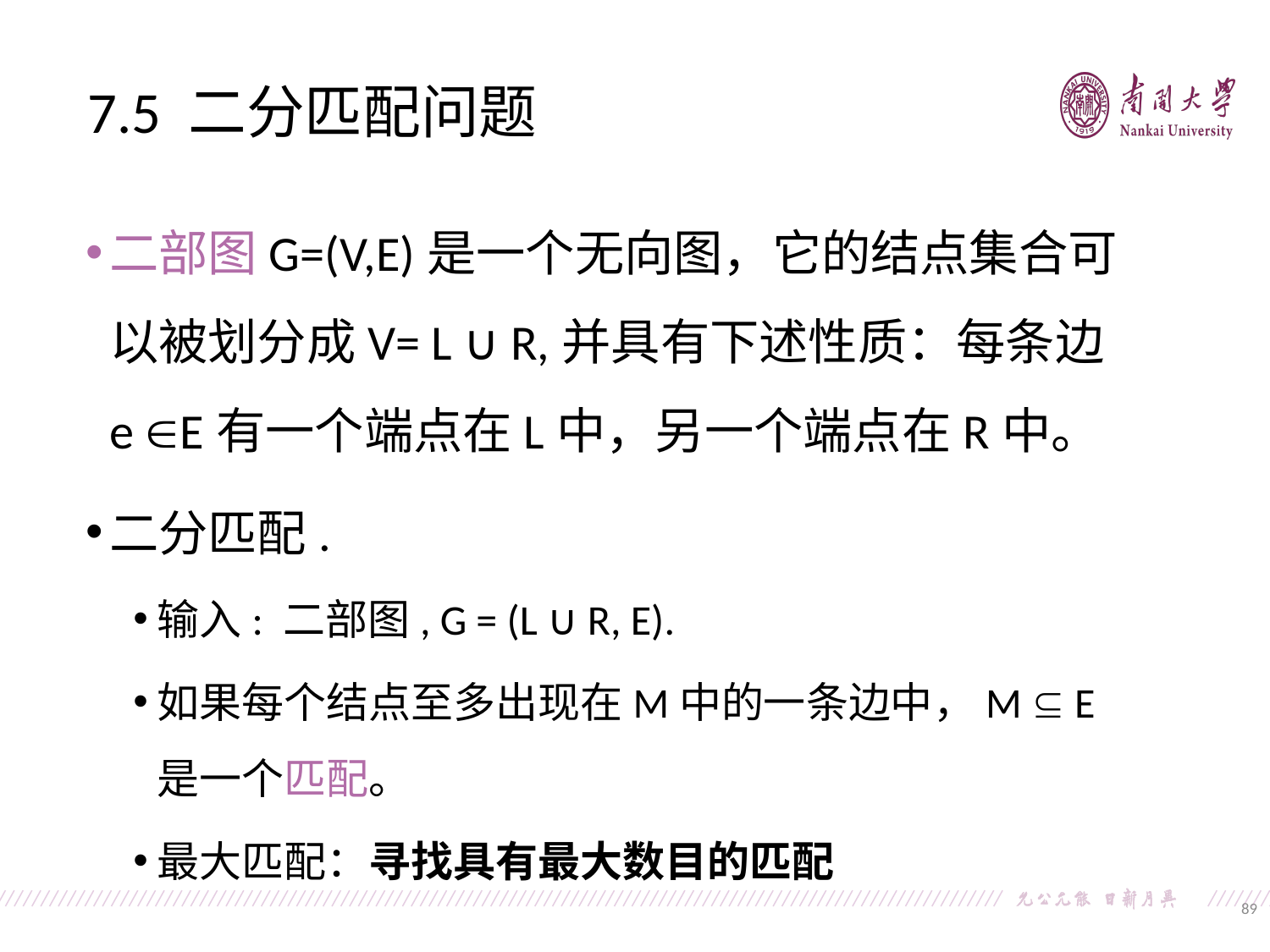

7.5 二分匹配问题
二部图G=(V,E)是一个无向图，它的结点集合可以被划分成V= L ∪ R,并具有下述性质：每条边e ∈E有一个端点在L中，另一个端点在R中。
二分匹配.
输入: 二部图, G = (L ∪ R, E).
如果每个结点至多出现在M中的一条边中，M ⊆ E 是一个匹配。
最大匹配：寻找具有最大数目的匹配

89